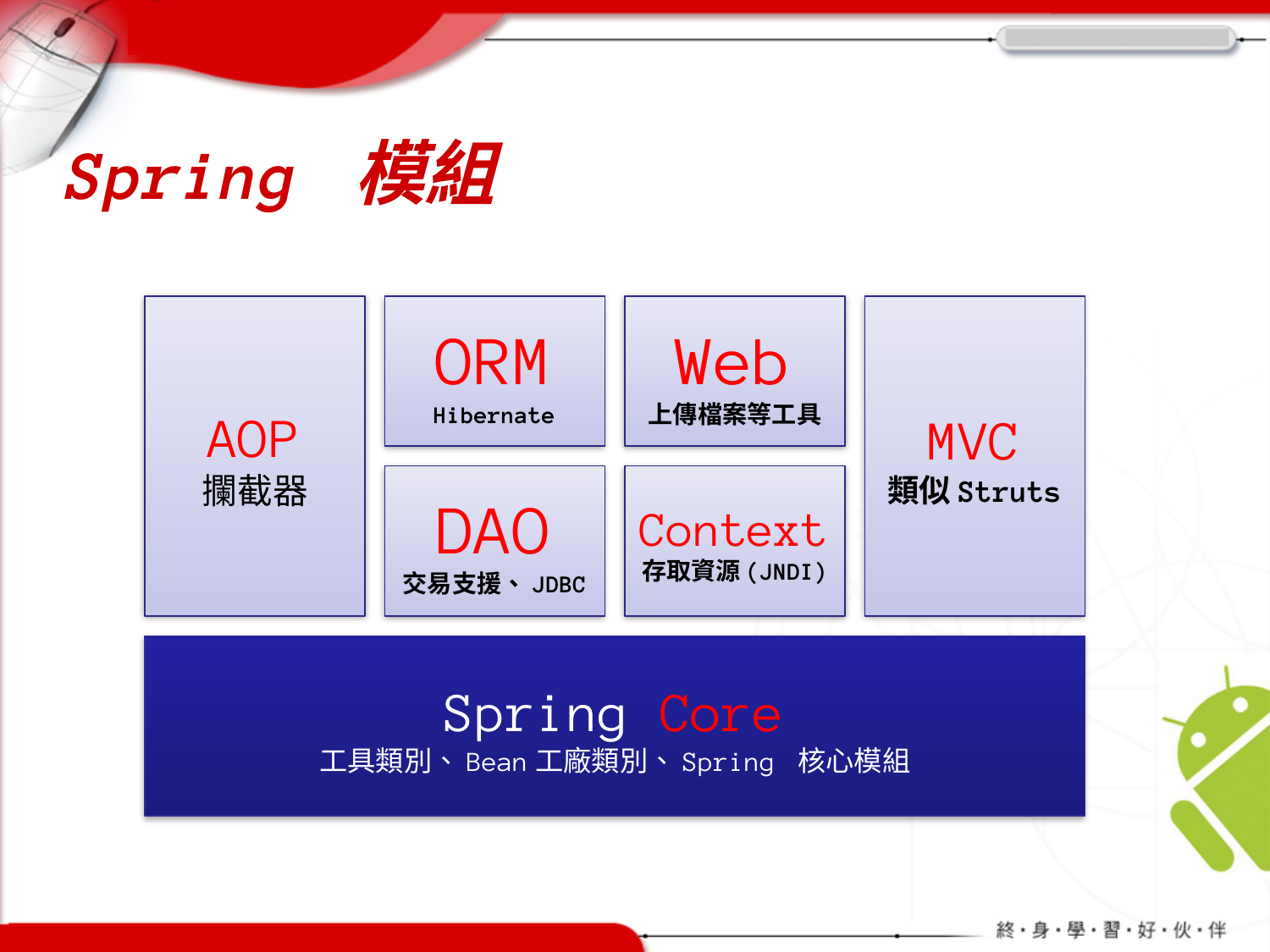

# Spring 模組
AOP
攔截器
ORM
Hibernate
Web
上傳檔案等工具
MVC
類似Struts
DAO
交易支援、JDBC
Context
存取資源(JNDI)
Spring Core
工具類別、Bean工廠類別、Spring 核心模組